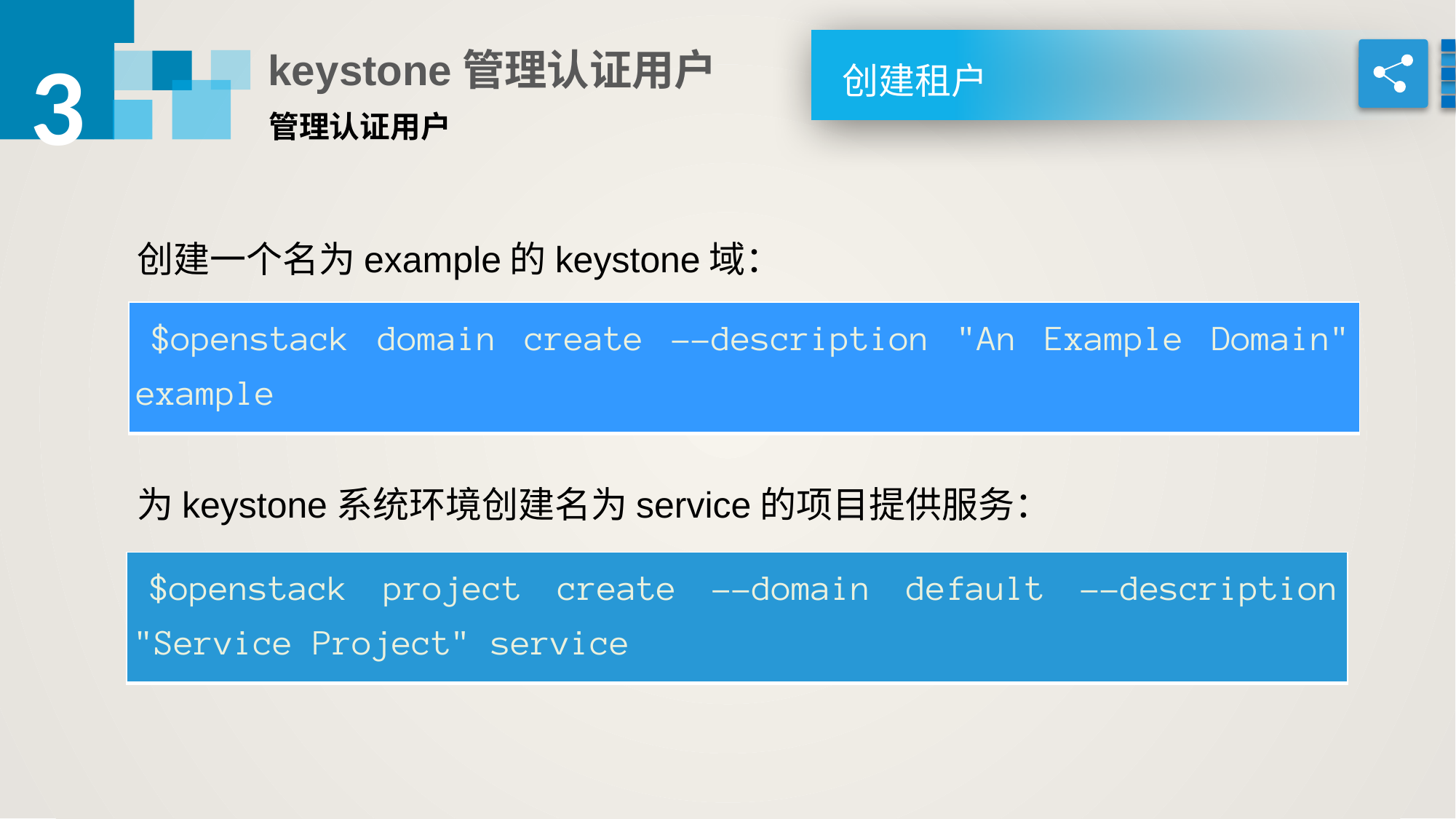

3
keystone管理认证用户
创建租户

管理认证用户
创建一个名为example的keystone域：
| $openstack domain create --description "An Example Domain" example |
| --- |
为keystone系统环境创建名为service的项目提供服务：
| $openstack project create --domain default --description "Service Project" service |
| --- |